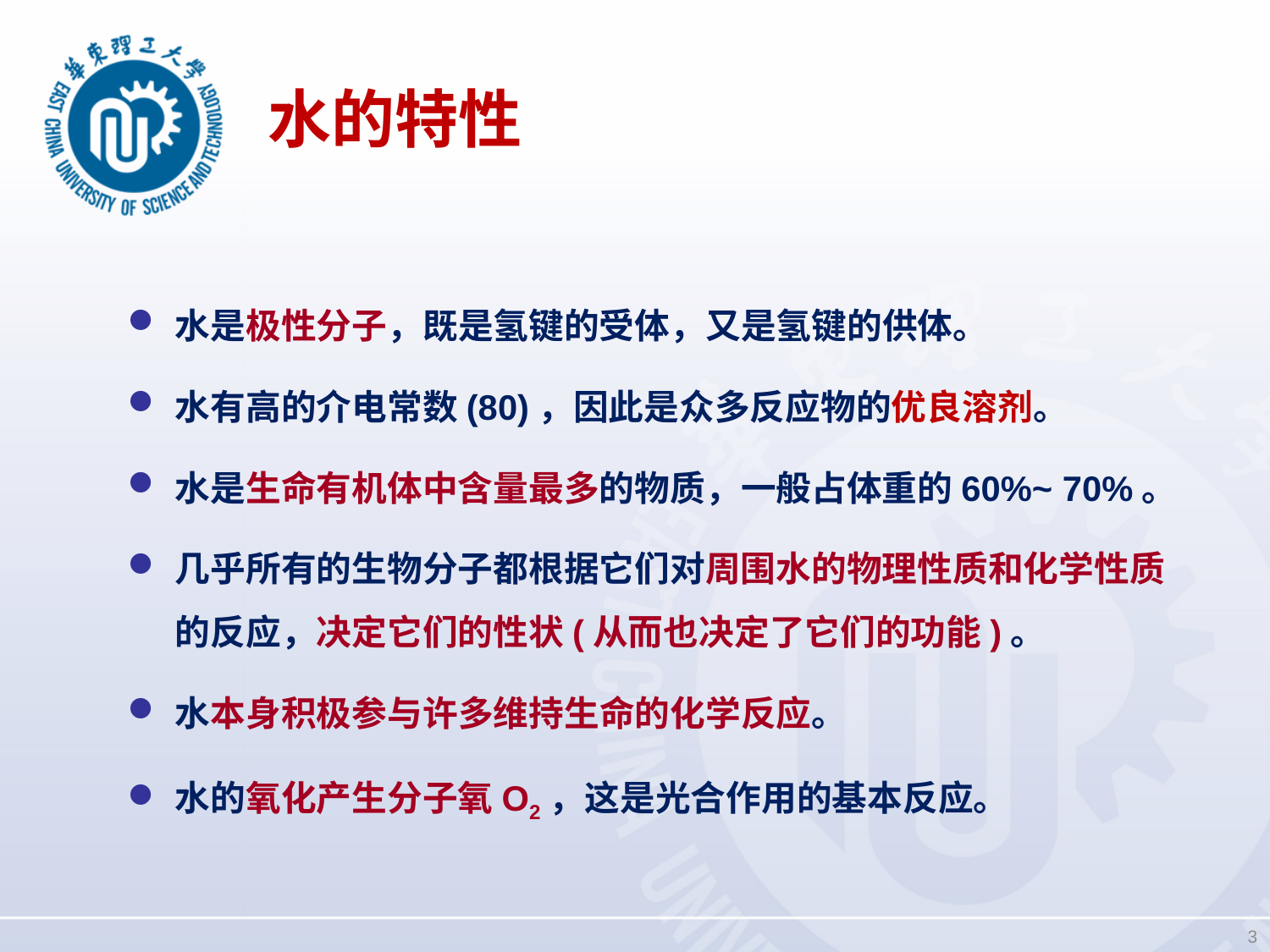

# 水的特性
水是极性分子，既是氢键的受体，又是氢键的供体。
水有高的介电常数(80)，因此是众多反应物的优良溶剂。
水是生命有机体中含量最多的物质，一般占体重的60%~ 70%。
几乎所有的生物分子都根据它们对周围水的物理性质和化学性质的反应，决定它们的性状(从而也决定了它们的功能)。
水本身积极参与许多维持生命的化学反应。
水的氧化产生分子氧O2，这是光合作用的基本反应。
3